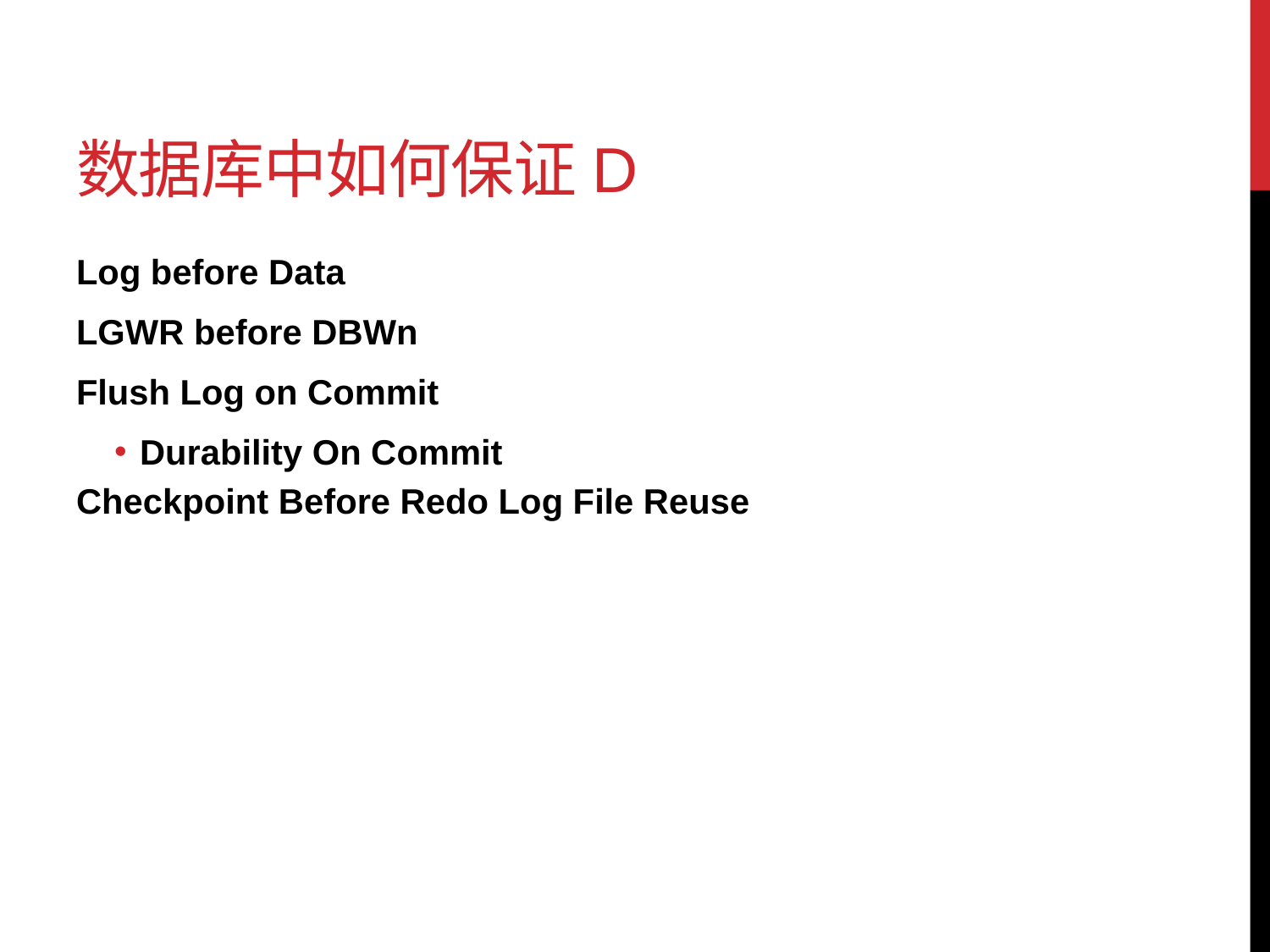

# 数据库中如何保证D
Log before Data
LGWR before DBWn
Flush Log on Commit
Durability On Commit
Checkpoint Before Redo Log File Reuse